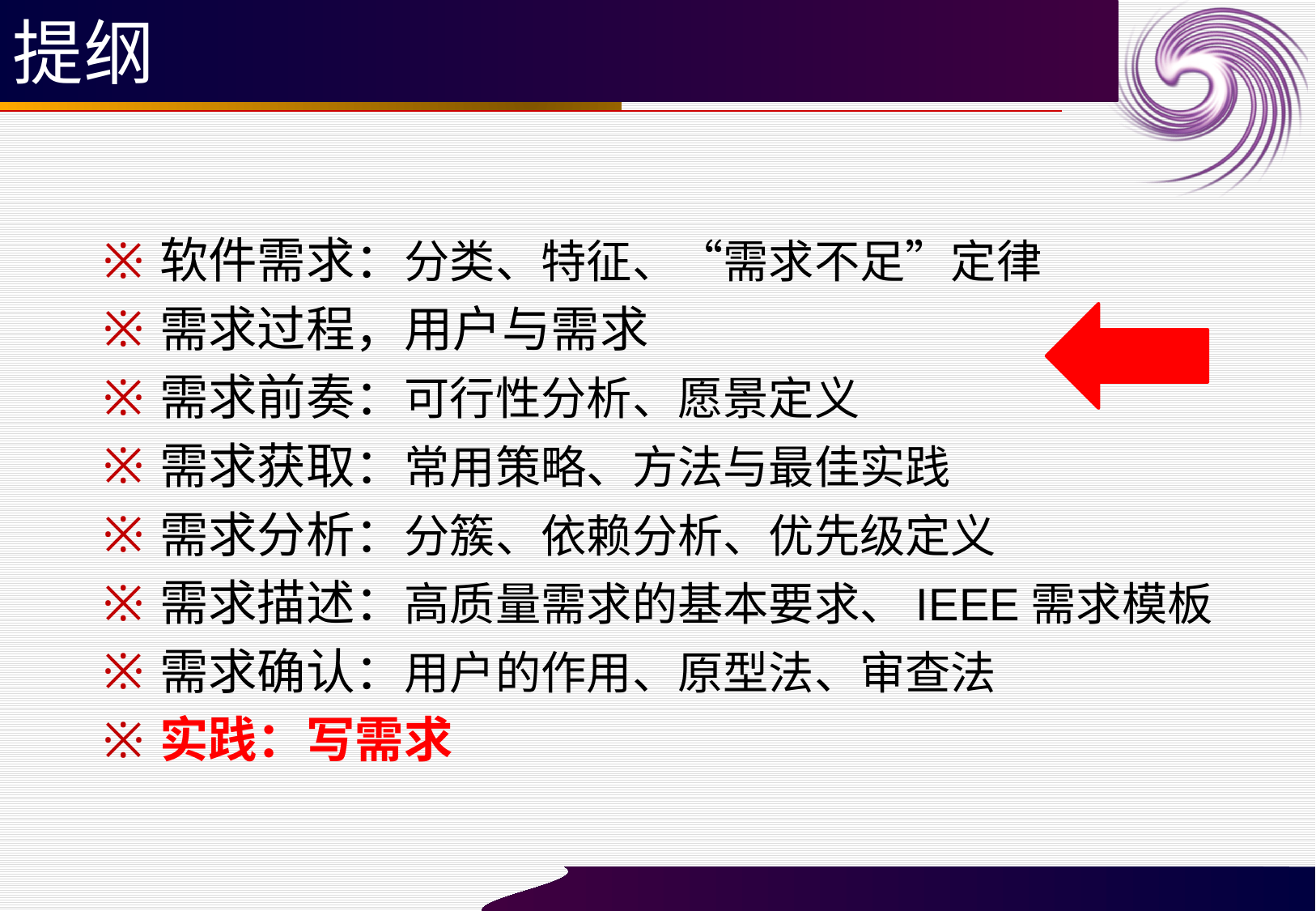

# 提纲
软件需求：分类、特征、“需求不足”定律
需求过程，用户与需求
需求前奏：可行性分析、愿景定义
需求获取：常用策略、方法与最佳实践
需求分析：分簇、依赖分析、优先级定义
需求描述：高质量需求的基本要求、IEEE需求模板
需求确认：用户的作用、原型法、审查法
实践：写需求